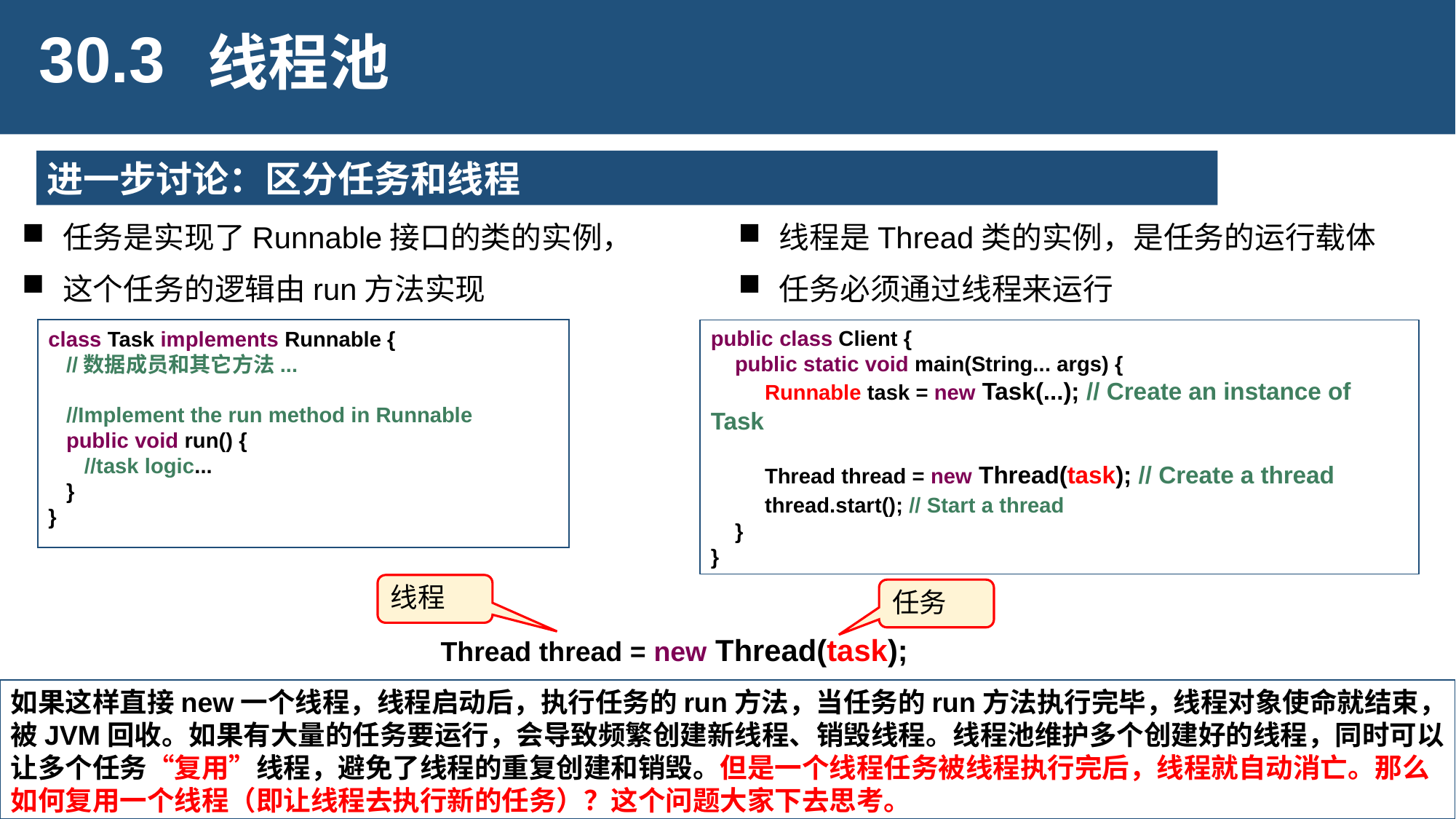

30.3
线程池
进一步讨论：区分任务和线程
任务是实现了Runnable接口的类的实例，
这个任务的逻辑由run方法实现
线程是Thread类的实例，是任务的运行载体
任务必须通过线程来运行
class Task implements Runnable {
   //数据成员和其它方法...

   //Implement the run method in Runnable
   public void run() {
      //task logic...
   }
}
public class Client {
    public static void main(String... args) {
        Runnable task = new Task(...); // Create an instance of Task

        Thread thread = new Thread(task); // Create a thread
        thread.start(); // Start a thread
    }
}
线程
任务
 Thread thread = new Thread(task);
如果这样直接new一个线程，线程启动后，执行任务的run方法，当任务的run方法执行完毕，线程对象使命就结束，被JVM回收。如果有大量的任务要运行，会导致频繁创建新线程、销毁线程。线程池维护多个创建好的线程，同时可以让多个任务“复用”线程，避免了线程的重复创建和销毁。但是一个线程任务被线程执行完后，线程就自动消亡。那么如何复用一个线程（即让线程去执行新的任务）？这个问题大家下去思考。